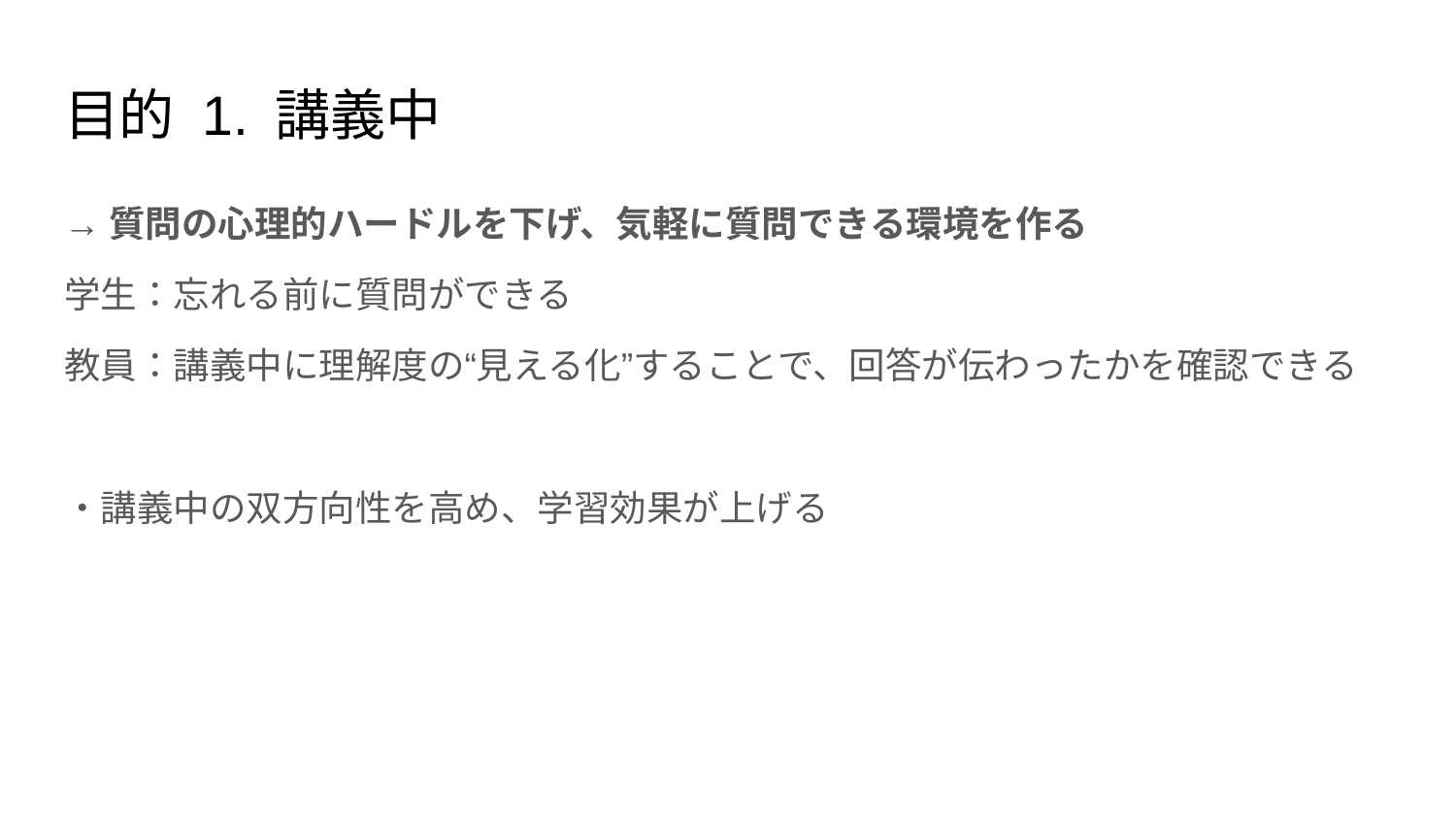

# 目的 1. 講義中
→質問の心理的ハードルを下げ、気軽に質問できる環境を作る
学生：忘れる前に質問ができる
教員：講義中に理解度の“見える化”することで、回答が伝わったかを確認できる

・講義中の双方向性を高め、学習効果が上げる